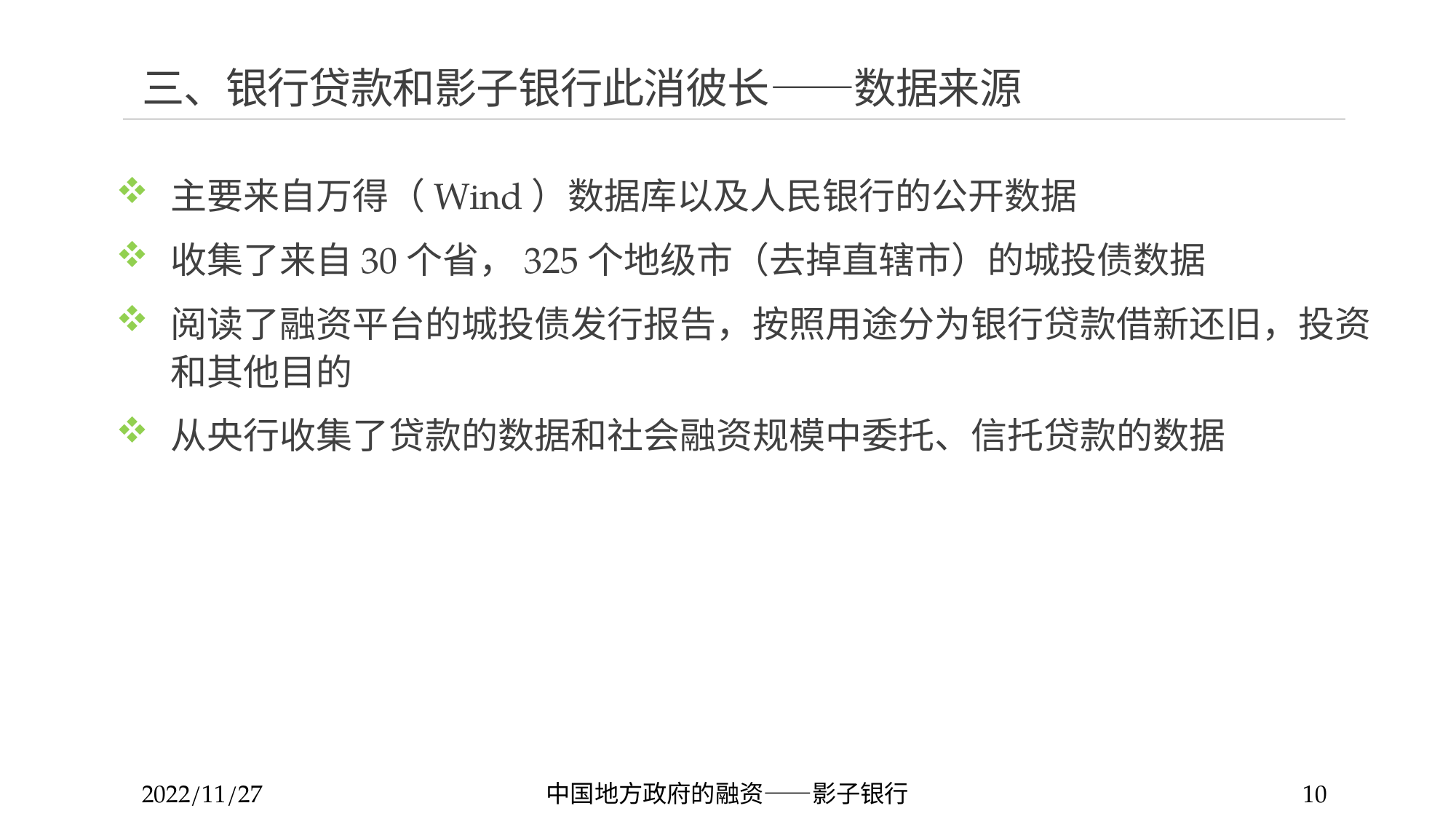

# 三、银行贷款和影子银行此消彼长——数据来源
主要来自万得（Wind）数据库以及人民银行的公开数据
收集了来自30个省，325个地级市（去掉直辖市）的城投债数据
阅读了融资平台的城投债发行报告，按照用途分为银行贷款借新还旧，投资和其他目的
从央行收集了贷款的数据和社会融资规模中委托、信托贷款的数据

2022/11/27
中国地方政府的融资——影子银行
10